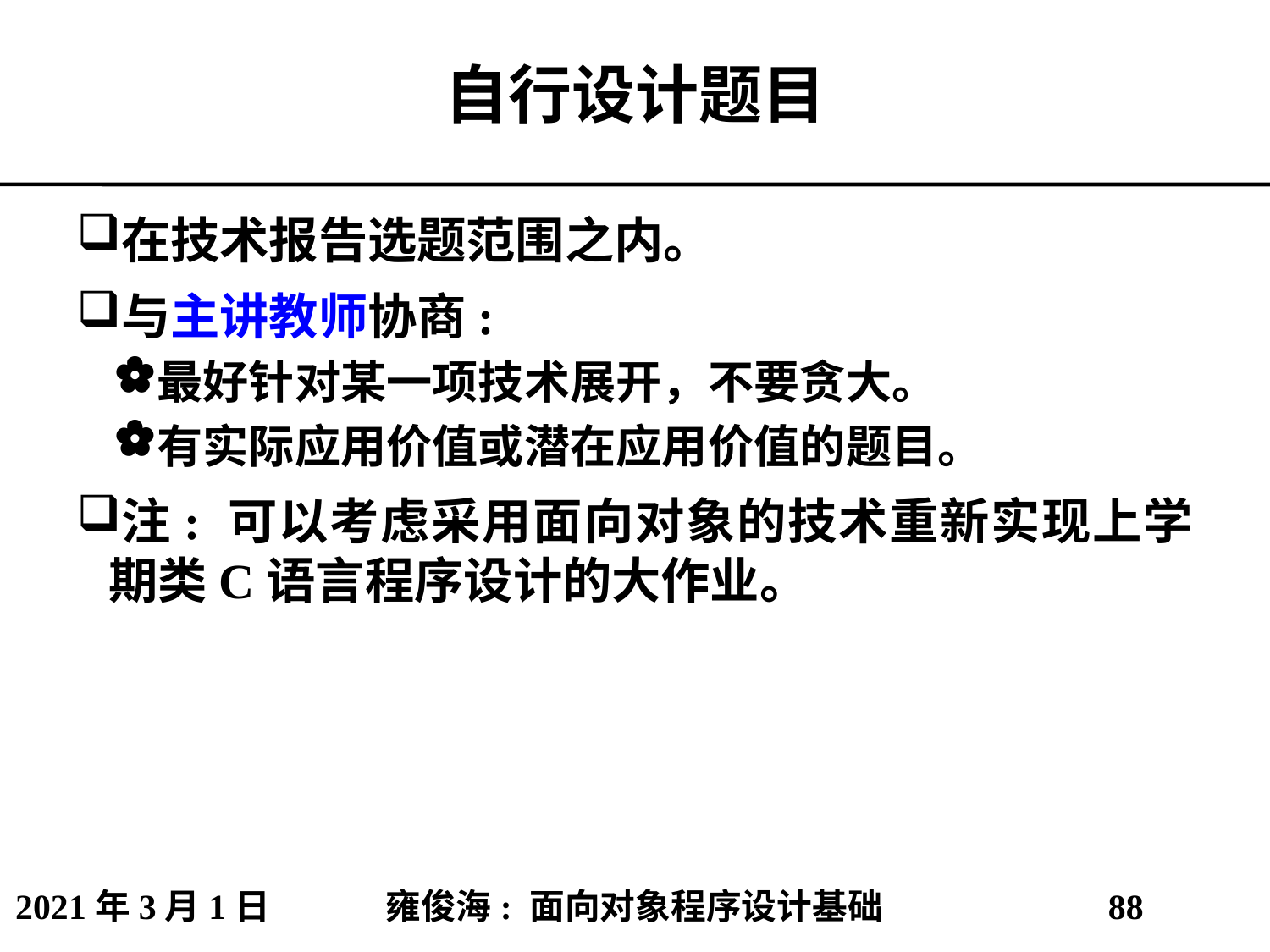

# 自行设计题目

在技术报告选题范围之内。
与主讲教师协商:
最好针对某一项技术展开，不要贪大。
有实际应用价值或潜在应用价值的题目。
注: 可以考虑采用面向对象的技术重新实现上学期类C语言程序设计的大作业。
2021年3月1日
雍俊海: 面向对象程序设计基础
88